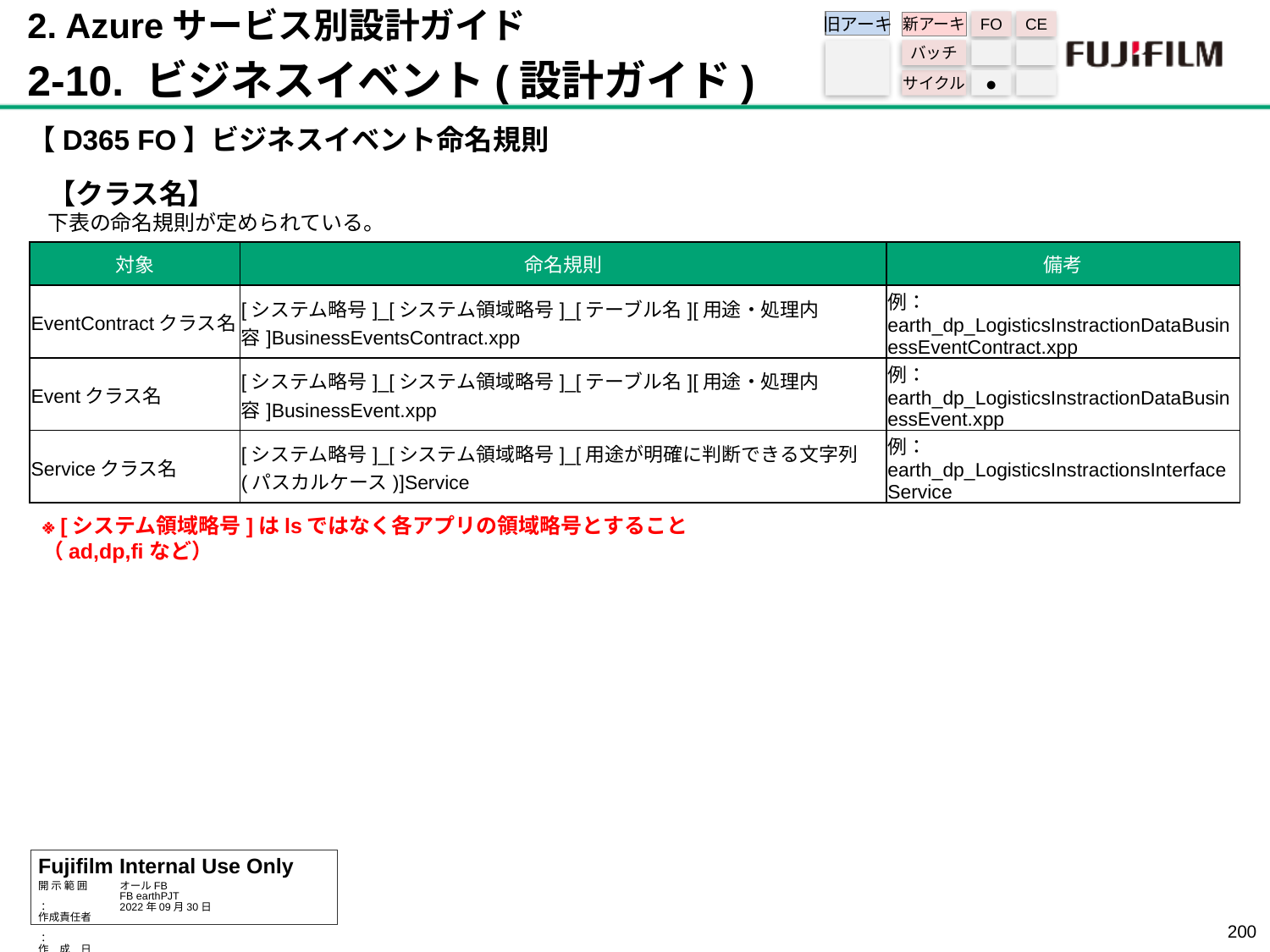

2. Azureサービス別設計ガイド
2-10. ビジネスイベント(設計ガイド)
旧アーキ
FO
CE
新アーキ
バッチ

サイクル
●

【D365 FO】ビジネスイベント命名規則
【クラス名】
下表の命名規則が定められている。
| 対象 | 命名規則 | 備考 |
| --- | --- | --- |
| EventContractクラス名 | [システム略号]\_[システム領域略号]\_[テーブル名][用途・処理内容]BusinessEventsContract.xpp | 例：　earth\_dp\_LogisticsInstractionDataBusinessEventContract.xpp |
| Eventクラス名 | [システム略号]\_[システム領域略号]\_[テーブル名][用途・処理内容]BusinessEvent.xpp | 例：　earth\_dp\_LogisticsInstractionDataBusinessEvent.xpp |
| Serviceクラス名 | [システム略号]\_[システム領域略号]\_[用途が明確に判断できる文字列 (パスカルケース)]Service | 例：　earth\_dp\_LogisticsInstractionsInterfaceService |
※[システム領域略号]はlsではなく各アプリの領域略号とすること（ad,dp,fiなど）
200